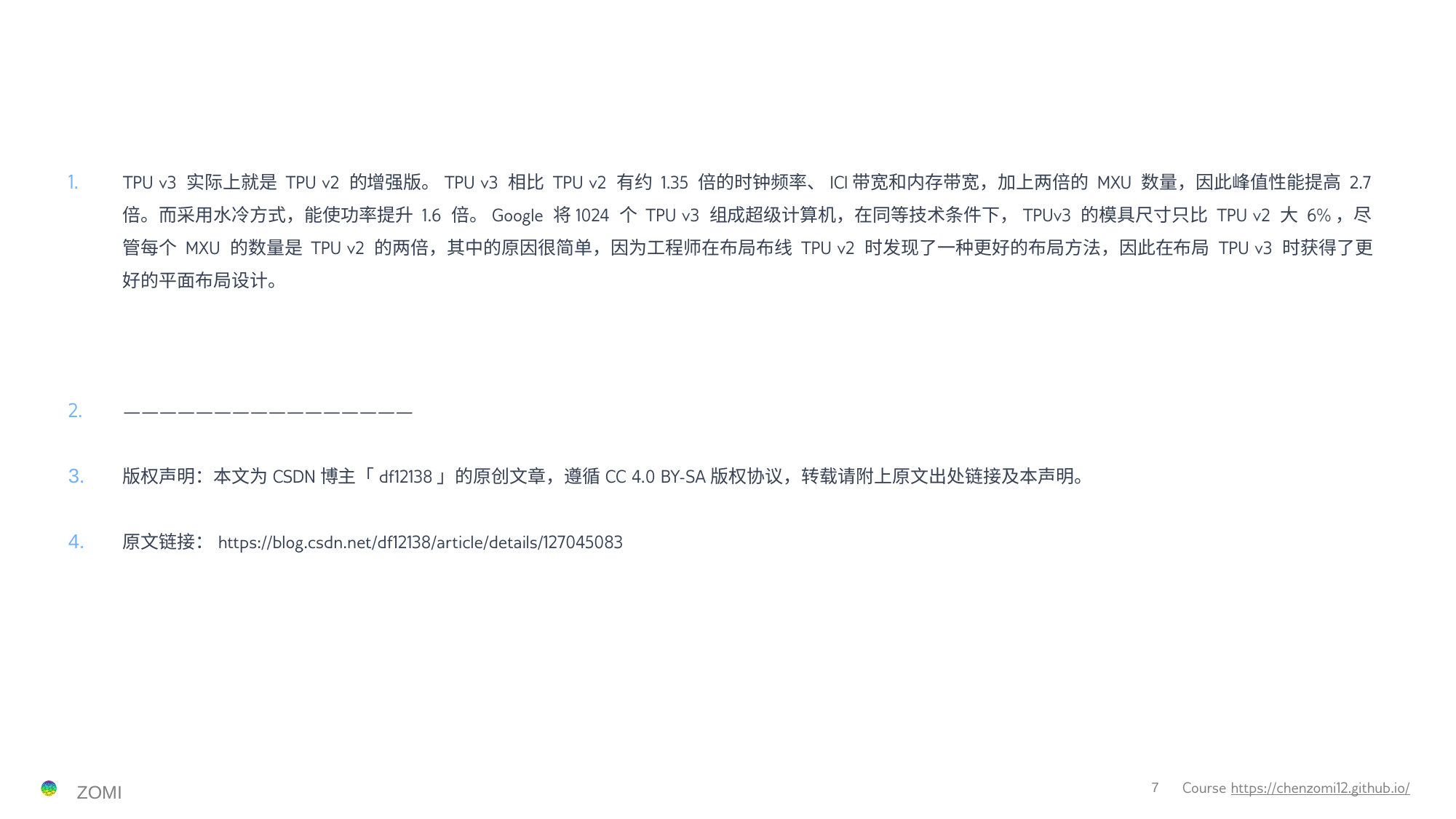

#
TPU v3 实际上就是 TPU v2 的增强版。TPU v3 相比 TPU v2 有约 1.35 倍的时钟频率、ICI带宽和内存带宽，加上两倍的 MXU 数量，因此峰值性能提高 2.7 倍。而采用水冷方式，能使功率提升 1.6 倍。Google 将1024 个 TPU v3 组成超级计算机，在同等技术条件下，TPUv3 的模具尺寸只比 TPU v2 大 6%，尽管每个 MXU 的数量是 TPU v2 的两倍，其中的原因很简单，因为工程师在布局布线 TPU v2 时发现了一种更好的布局方法，因此在布局 TPU v3 时获得了更好的平面布局设计。

————————————————

版权声明：本文为CSDN博主「df12138」的原创文章，遵循CC 4.0 BY-SA版权协议，转载请附上原文出处链接及本声明。

原文链接：https://blog.csdn.net/df12138/article/details/127045083